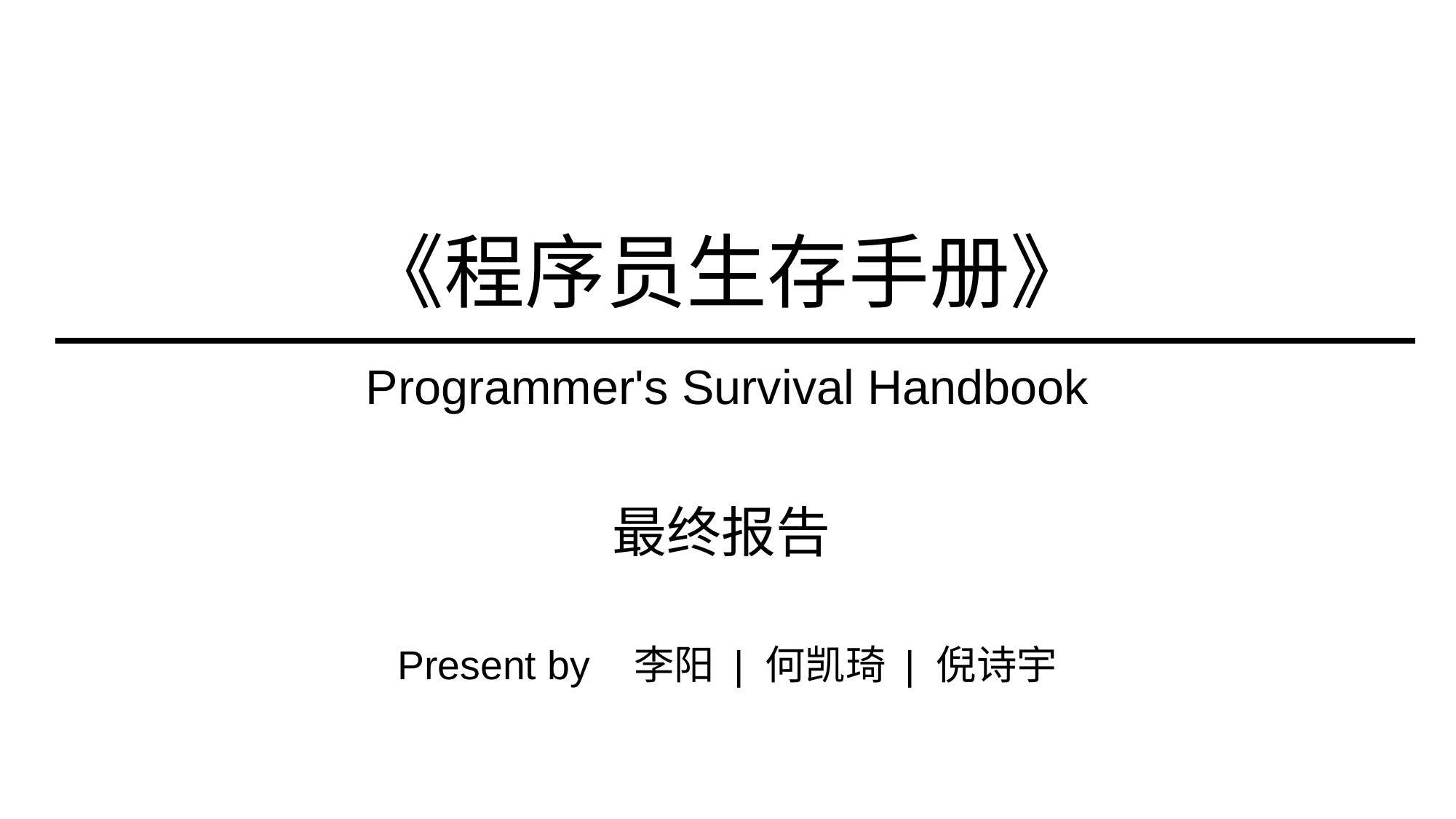

《程序员生存手册》
Programmer's Survival Handbook
最终报告
Present by   李阳 | 何凯琦 | 倪诗宇